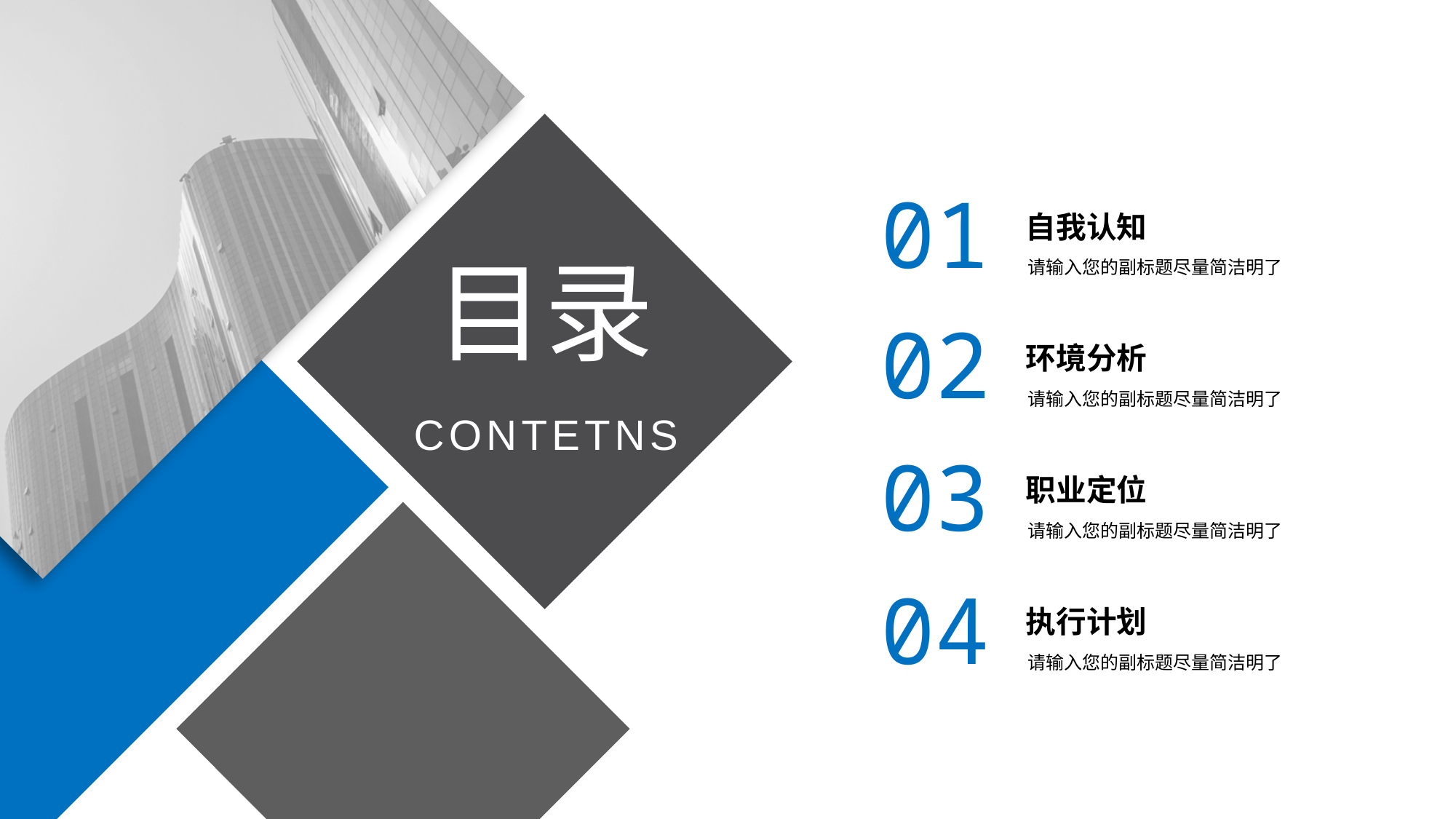

01
自我认知
请输入您的副标题尽量简洁明了
目录
02
环境分析
请输入您的副标题尽量简洁明了
CONTETNS
03
职业定位
请输入您的副标题尽量简洁明了

04
执行计划
请输入您的副标题尽量简洁明了